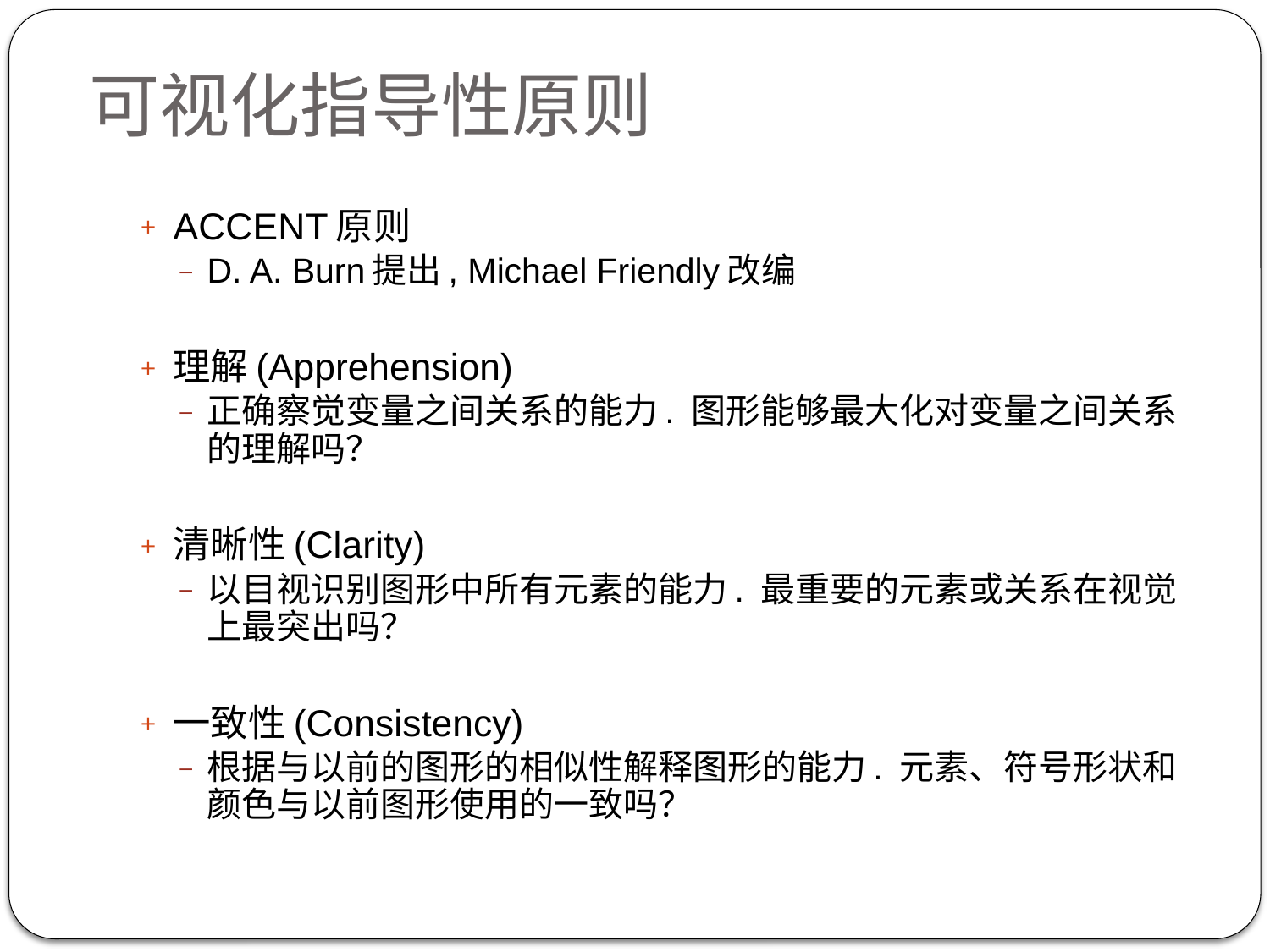

# 可视化指导性原则
ACCENT原则
D. A. Burn提出, Michael Friendly改编

理解(Apprehension)
正确察觉变量之间关系的能力. 图形能够最大化对变量之间关系的理解吗？

清晰性(Clarity)
以目视识别图形中所有元素的能力. 最重要的元素或关系在视觉上最突出吗？

一致性(Consistency)
根据与以前的图形的相似性解释图形的能力. 元素、符号形状和颜色与以前图形使用的一致吗？